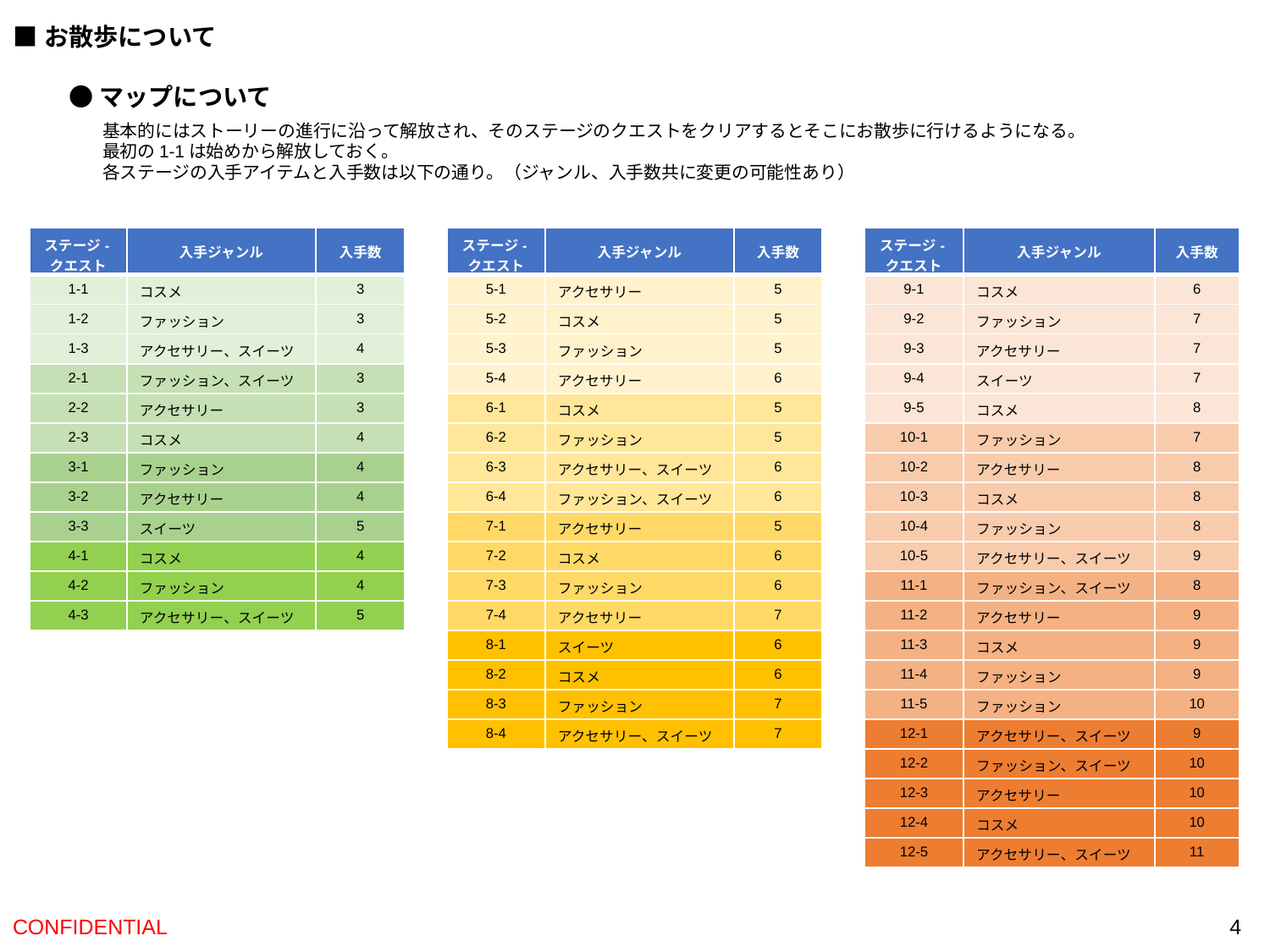

■お散歩について
●マップについて
基本的にはストーリーの進行に沿って解放され、そのステージのクエストをクリアするとそこにお散歩に行けるようになる。
最初の1-1は始めから解放しておく。
各ステージの入手アイテムと入手数は以下の通り。（ジャンル、入手数共に変更の可能性あり）
| ステージ-クエスト | 入手ジャンル | 入手数 |
| --- | --- | --- |
| 1-1 | コスメ | 3 |
| 1-2 | ファッション | 3 |
| 1-3 | アクセサリー、スイーツ | 4 |
| 2-1 | ファッション、スイーツ | 3 |
| 2-2 | アクセサリー | 3 |
| 2-3 | コスメ | 4 |
| 3-1 | ファッション | 4 |
| 3-2 | アクセサリー | 4 |
| 3-3 | スイーツ | 5 |
| 4-1 | コスメ | 4 |
| 4-2 | ファッション | 4 |
| 4-3 | アクセサリー、スイーツ | 5 |
| ステージ-クエスト | 入手ジャンル | 入手数 |
| --- | --- | --- |
| 5-1 | アクセサリー | 5 |
| 5-2 | コスメ | 5 |
| 5-3 | ファッション | 5 |
| 5-4 | アクセサリー | 6 |
| 6-1 | コスメ | 5 |
| 6-2 | ファッション | 5 |
| 6-3 | アクセサリー、スイーツ | 6 |
| 6-4 | ファッション、スイーツ | 6 |
| 7-1 | アクセサリー | 5 |
| 7-2 | コスメ | 6 |
| 7-3 | ファッション | 6 |
| 7-4 | アクセサリー | 7 |
| 8-1 | スイーツ | 6 |
| 8-2 | コスメ | 6 |
| 8-3 | ファッション | 7 |
| 8-4 | アクセサリー、スイーツ | 7 |
| ステージ-クエスト | 入手ジャンル | 入手数 |
| --- | --- | --- |
| 9-1 | コスメ | 6 |
| 9-2 | ファッション | 7 |
| 9-3 | アクセサリー | 7 |
| 9-4 | スイーツ | 7 |
| 9-5 | コスメ | 8 |
| 10-1 | ファッション | 7 |
| 10-2 | アクセサリー | 8 |
| 10-3 | コスメ | 8 |
| 10-4 | ファッション | 8 |
| 10-5 | アクセサリー、スイーツ | 9 |
| 11-1 | ファッション、スイーツ | 8 |
| 11-2 | アクセサリー | 9 |
| 11-3 | コスメ | 9 |
| 11-4 | ファッション | 9 |
| 11-5 | ファッション | 10 |
| 12-1 | アクセサリー、スイーツ | 9 |
| 12-2 | ファッション、スイーツ | 10 |
| 12-3 | アクセサリー | 10 |
| 12-4 | コスメ | 10 |
| 12-5 | アクセサリー、スイーツ | 11 |
4
CONFIDENTIAL